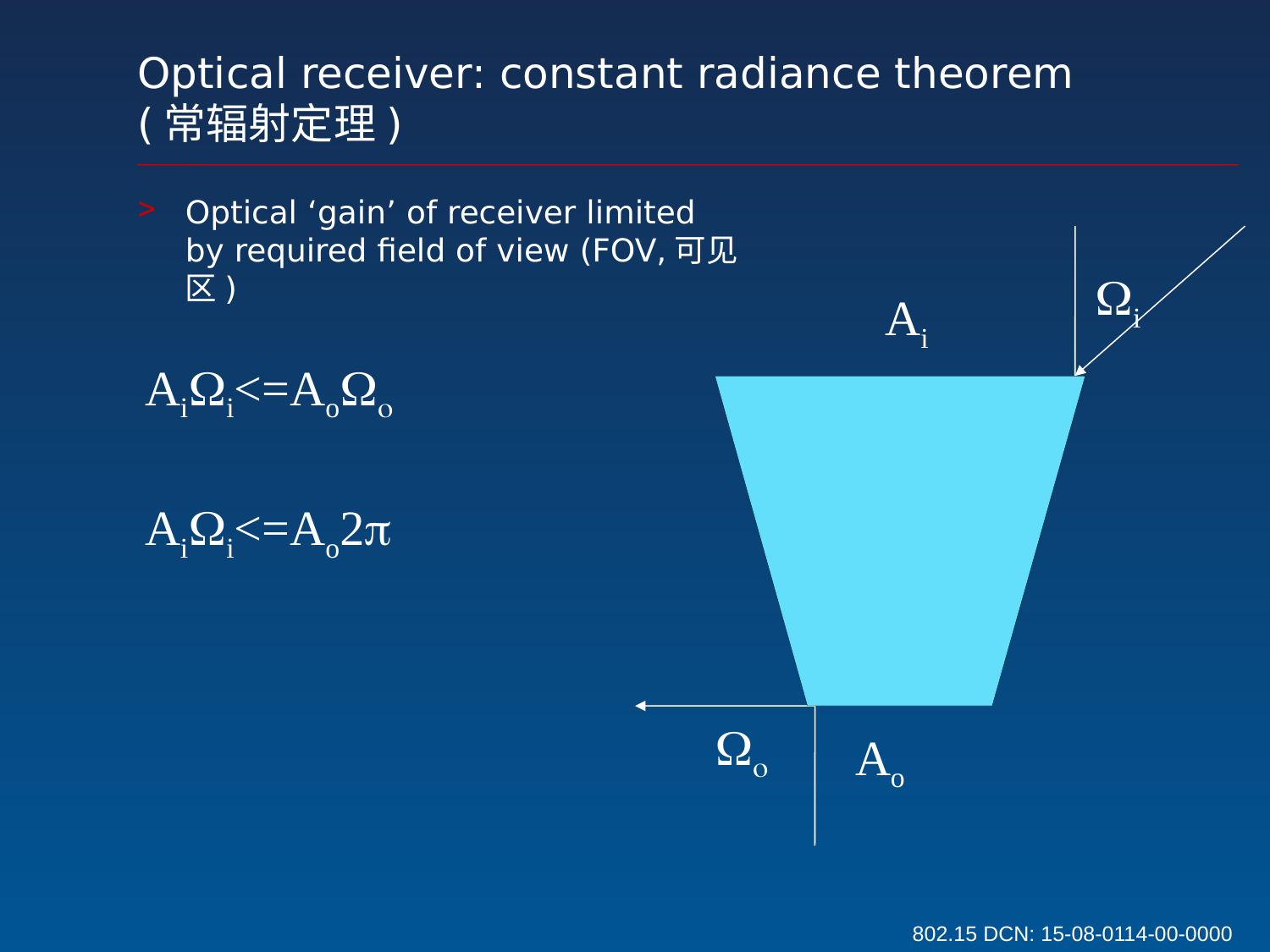

Optical receiver: constant radiance theorem (常辐射定理)
Optical ‘gain’ of receiver limited by required field of view (FOV,可见区)

Ωi
Ai
AiΩi<=AoΩο

AiΩi<=Ao2π

Ωο
Ao